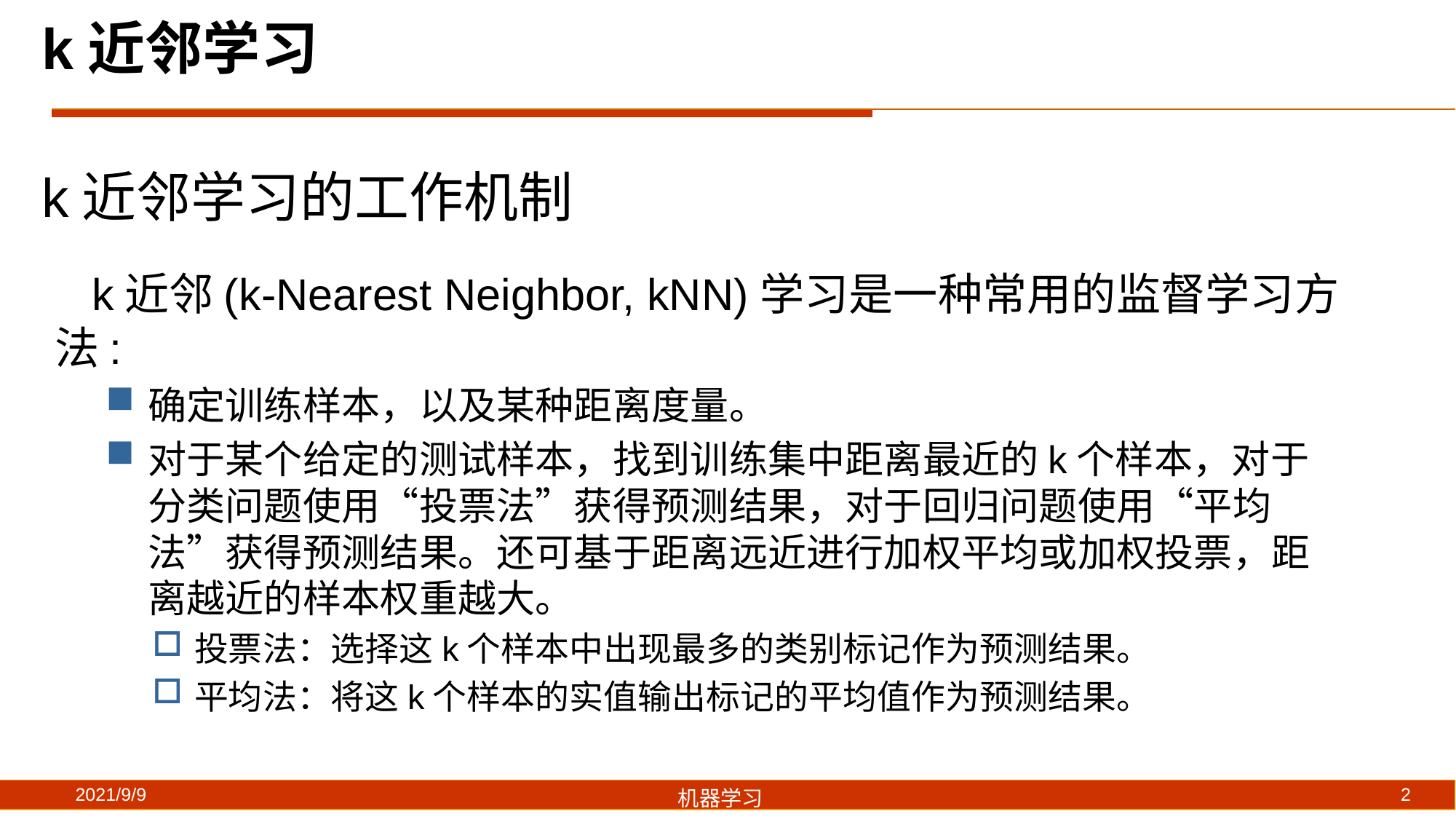

k近邻学习
k近邻学习的工作机制

   k近邻(k-Nearest Neighbor, kNN)学习是一种常用的监督学习方法:
确定训练样本，以及某种距离度量。
对于某个给定的测试样本，找到训练集中距离最近的k个样本，对于分类问题使用“投票法”获得预测结果，对于回归问题使用“平均法”获得预测结果。还可基于距离远近进行加权平均或加权投票，距离越近的样本权重越大。
投票法：选择这k个样本中出现最多的类别标记作为预测结果。
平均法：将这k个样本的实值输出标记的平均值作为预测结果。

2
2021/9/9